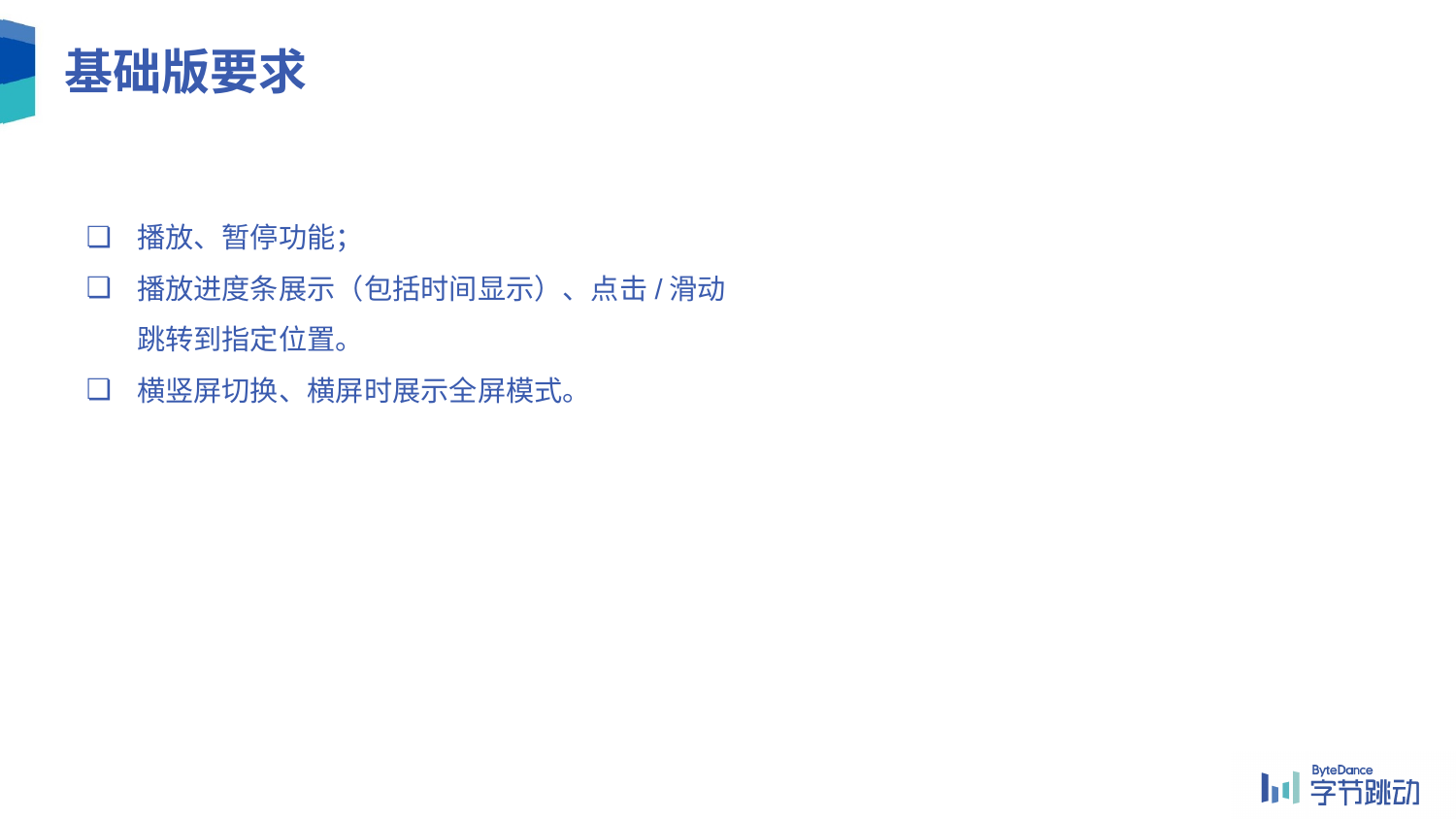

# 基础版要求
播放、暂停功能；
播放进度条展示（包括时间显示）、点击/滑动跳转到指定位置。
横竖屏切换、横屏时展示全屏模式。